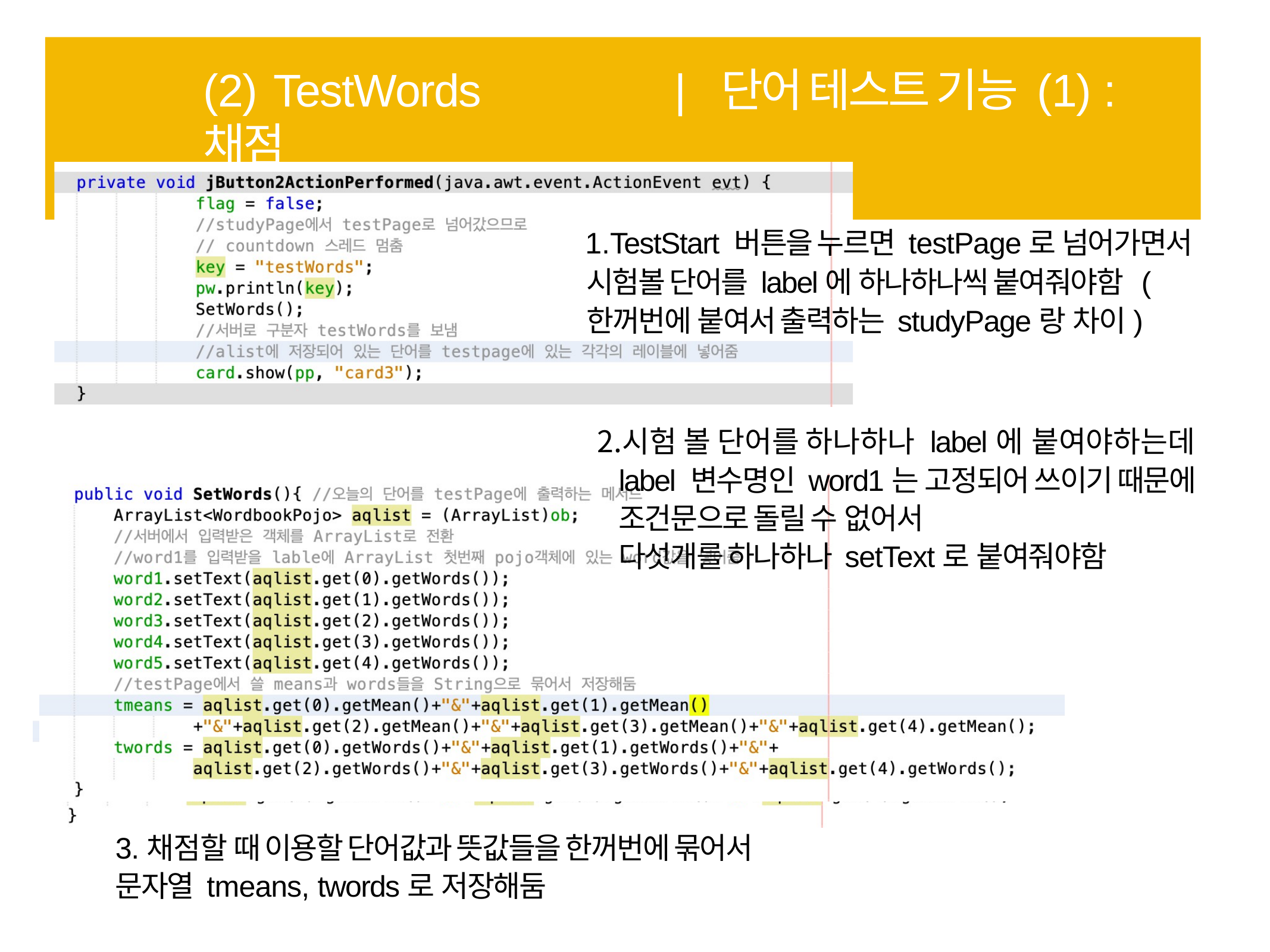

# (2) TestWords	| 단어 테스트 기능 (1) : 채점

TestStart 버튼을 누르면 testPage로 넘어가면서  시험볼 단어를 label에 하나하나씩 붙여줘야함  (한꺼번에 붙여서 출력하는 studyPage랑 차이)

시험 볼 단어를 하나하나 label에 붙여야하는데  label 변수명인 word1는 고정되어 쓰이기 때문에  조건문으로 돌릴 수 없어서
다섯개를 하나하나 setText로 붙여줘야함

3.채점할 때 이용할 단어값과 뜻값들을 한꺼번에 묶어서  문자열 tmeans, twords로 저장해둠